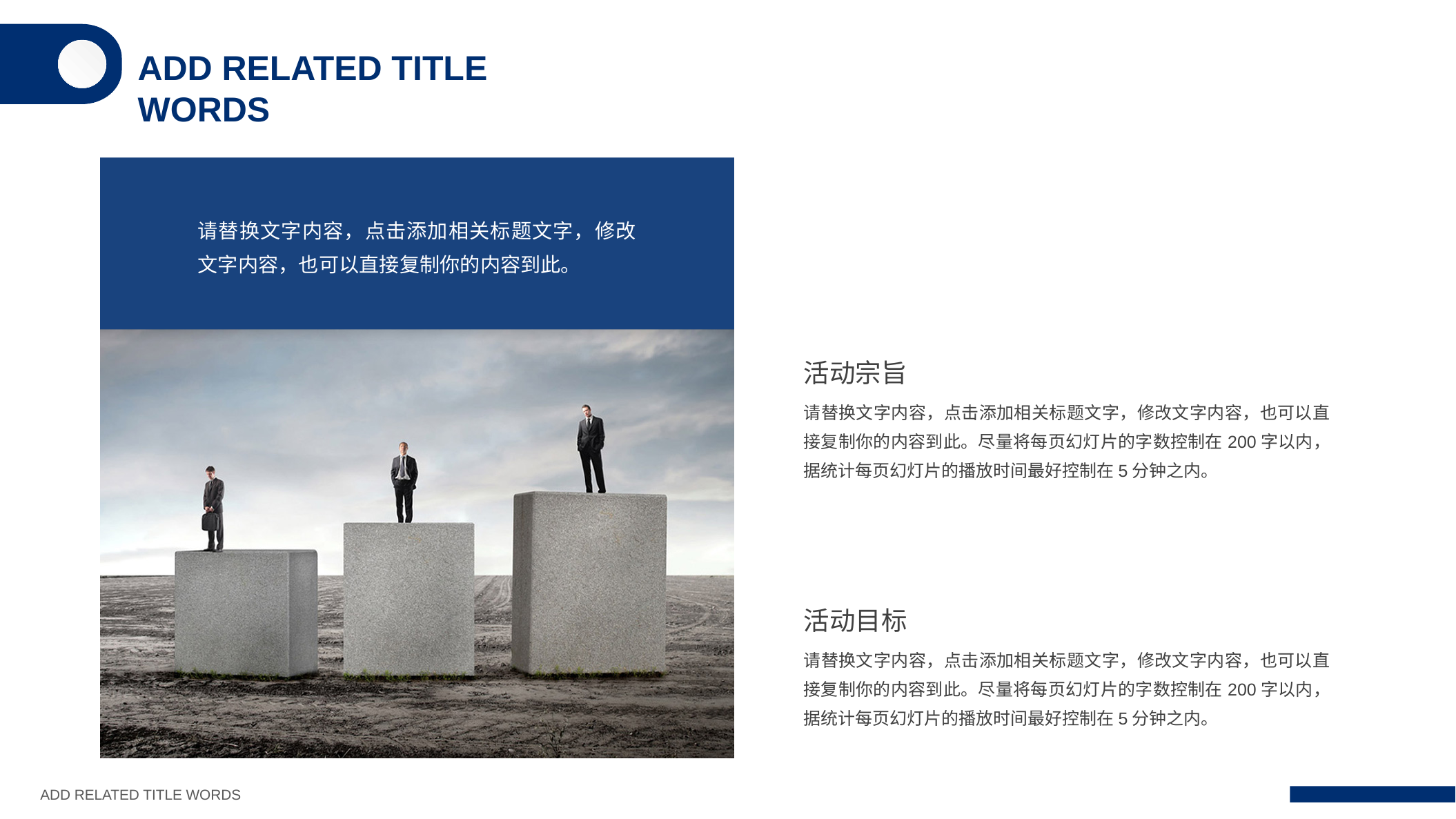

ADD RELATED TITLE WORDS

请替换文字内容，点击添加相关标题文字，修改文字内容，也可以直接复制你的内容到此。

活动宗旨
请替换文字内容，点击添加相关标题文字，修改文字内容，也可以直接复制你的内容到此。尽量将每页幻灯片的字数控制在200字以内，据统计每页幻灯片的播放时间最好控制在5分钟之内。
活动目标
请替换文字内容，点击添加相关标题文字，修改文字内容，也可以直接复制你的内容到此。尽量将每页幻灯片的字数控制在200字以内，据统计每页幻灯片的播放时间最好控制在5分钟之内。
ADD RELATED TITLE WORDS